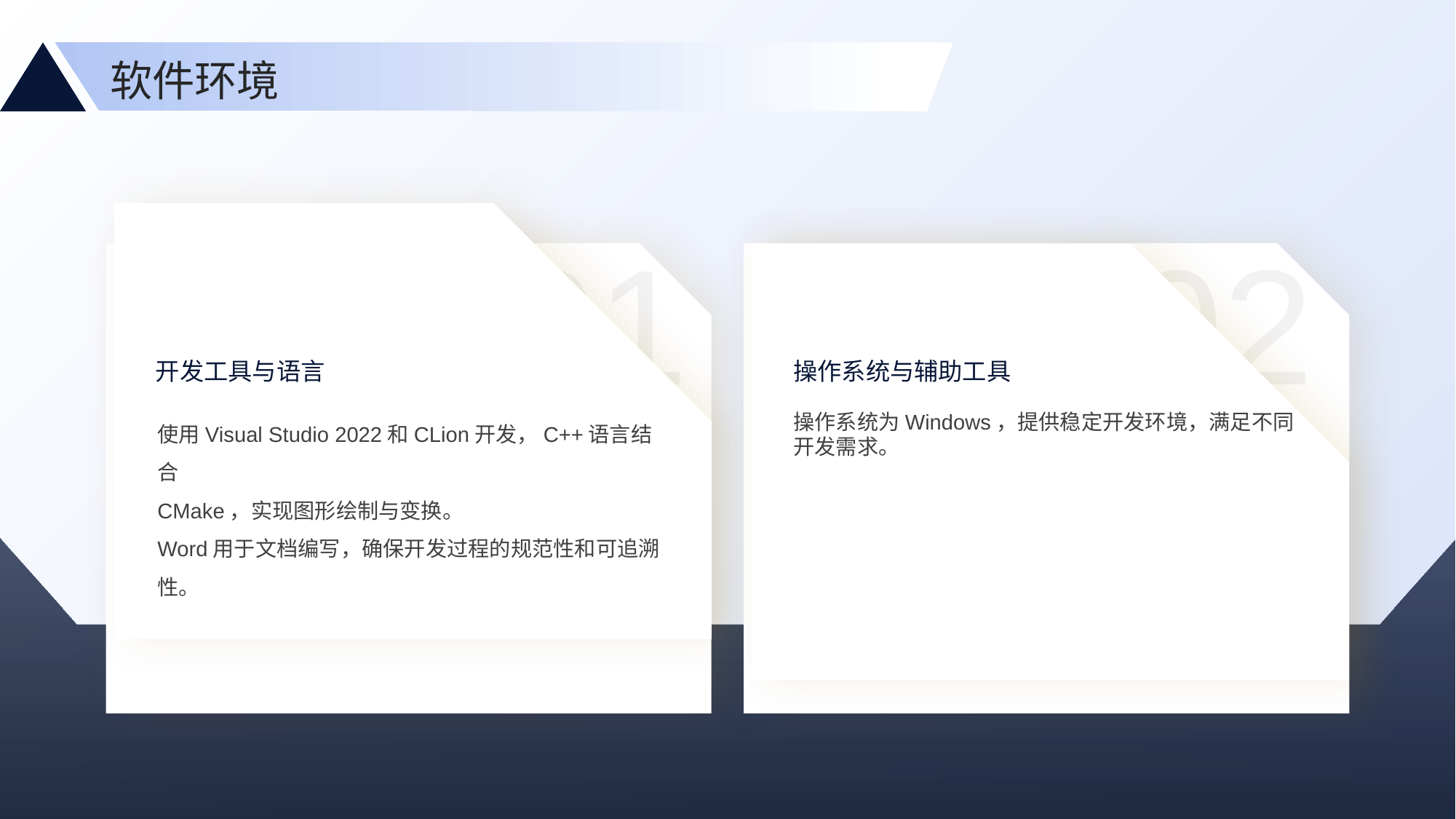

软件环境
01
02

操作系统与辅助工具
开发工具与语言
操作系统为Windows，提供稳定开发环境，满足不同开发需求。

使用Visual Studio 2022和CLion开发，C++语言结合
CMake，实现图形绘制与变换。
Word用于文档编写，确保开发过程的规范性和可追溯性。